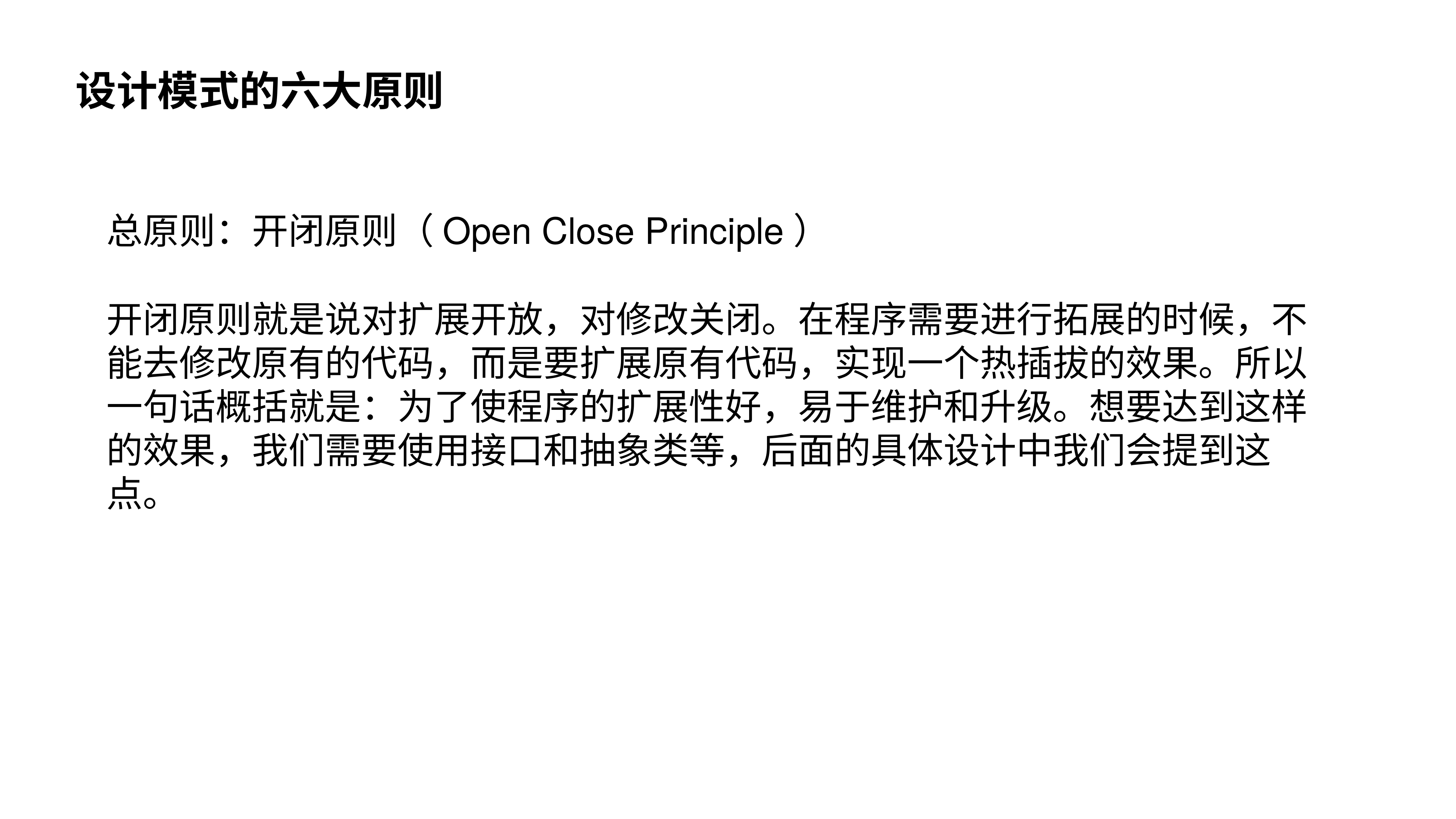

设计模式的六大原则
总原则：开闭原则（Open Close Principle）
开闭原则就是说对扩展开放，对修改关闭。在程序需要进行拓展的时候，不能去修改原有的代码，而是要扩展原有代码，实现一个热插拔的效果。所以一句话概括就是：为了使程序的扩展性好，易于维护和升级。想要达到这样的效果，我们需要使用接口和抽象类等，后面的具体设计中我们会提到这点。